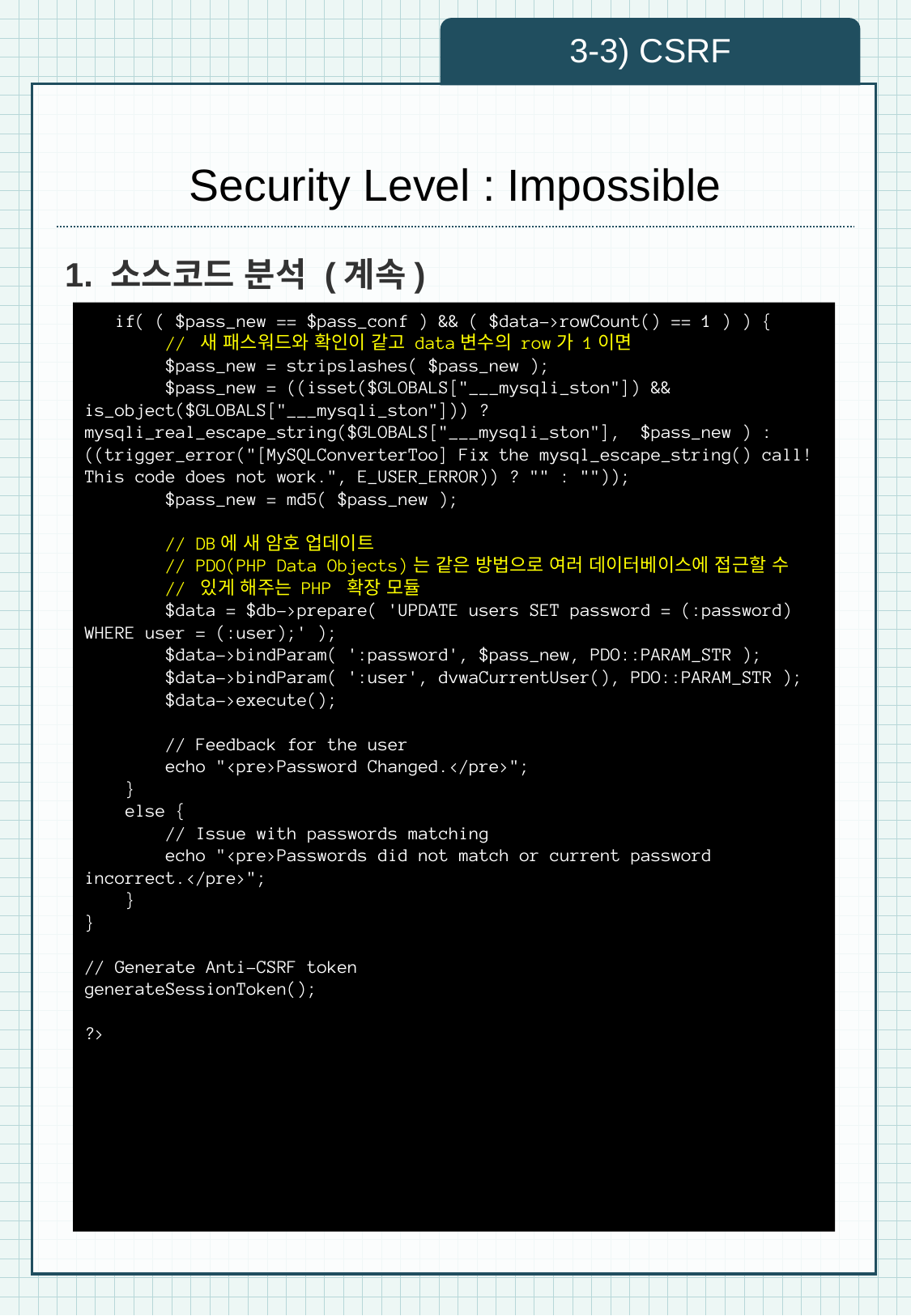

3-3) CSRF

# Security Level : Impossible
1. 소스코드 분석 (계속)
   if( ( $pass_new == $pass_conf ) && ( $data->rowCount() == 1 ) ) {
        // 새 패스워드와 확인이 같고 data변수의 row가 1이면
        $pass_new = stripslashes( $pass_new );
        $pass_new = ((isset($GLOBALS["___mysqli_ston"]) && is_object($GLOBALS["___mysqli_ston"])) ? mysqli_real_escape_string($GLOBALS["___mysqli_ston"],  $pass_new ) : ((trigger_error("[MySQLConverterToo] Fix the mysql_escape_string() call! This code does not work.", E_USER_ERROR)) ? "" : ""));
        $pass_new = md5( $pass_new );

        // DB에 새 암호 업데이트
        // PDO(PHP Data Objects)는 같은 방법으로 여러 데이터베이스에 접근할 수
        // 있게 해주는 PHP 확장 모듈
        $data = $db->prepare( 'UPDATE users SET password = (:password) WHERE user = (:user);' );
        $data->bindParam( ':password', $pass_new, PDO::PARAM_STR );
        $data->bindParam( ':user', dvwaCurrentUser(), PDO::PARAM_STR );
        $data->execute();

        // Feedback for the user
        echo "<pre>Password Changed.</pre>";
    }
    else {
        // Issue with passwords matching
        echo "<pre>Passwords did not match or current password incorrect.</pre>";
    }
}

// Generate Anti-CSRF token
generateSessionToken();

?>